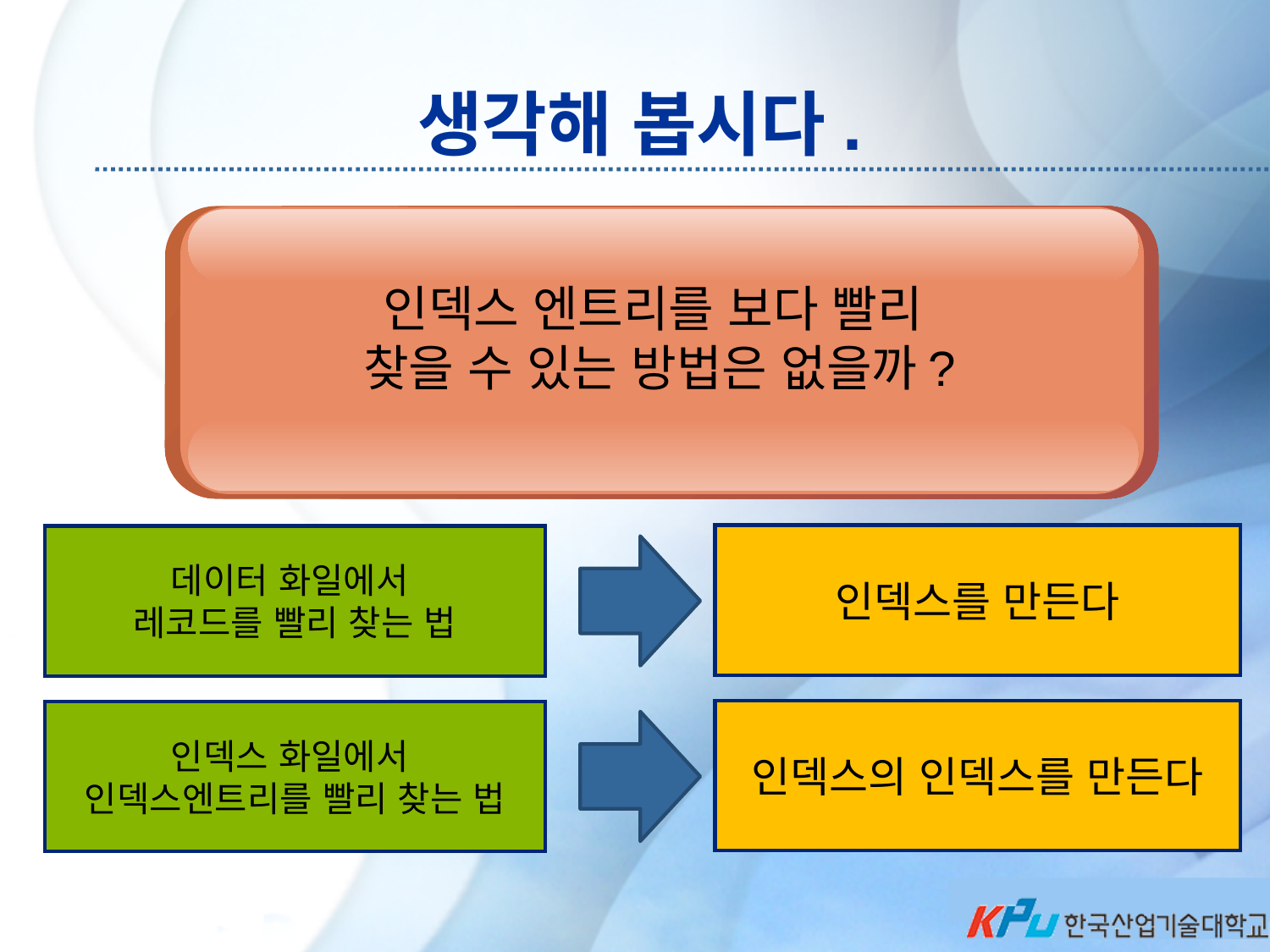

# 생각해 봅시다.

인덱스 엔트리를 보다 빨리
찾을 수 있는 방법은 없을까?

인덱스를 만든다
데이터 화일에서
레코드를 빨리 찾는 법

인덱스의 인덱스를 만든다
인덱스 화일에서
인덱스엔트리를 빨리 찾는 법